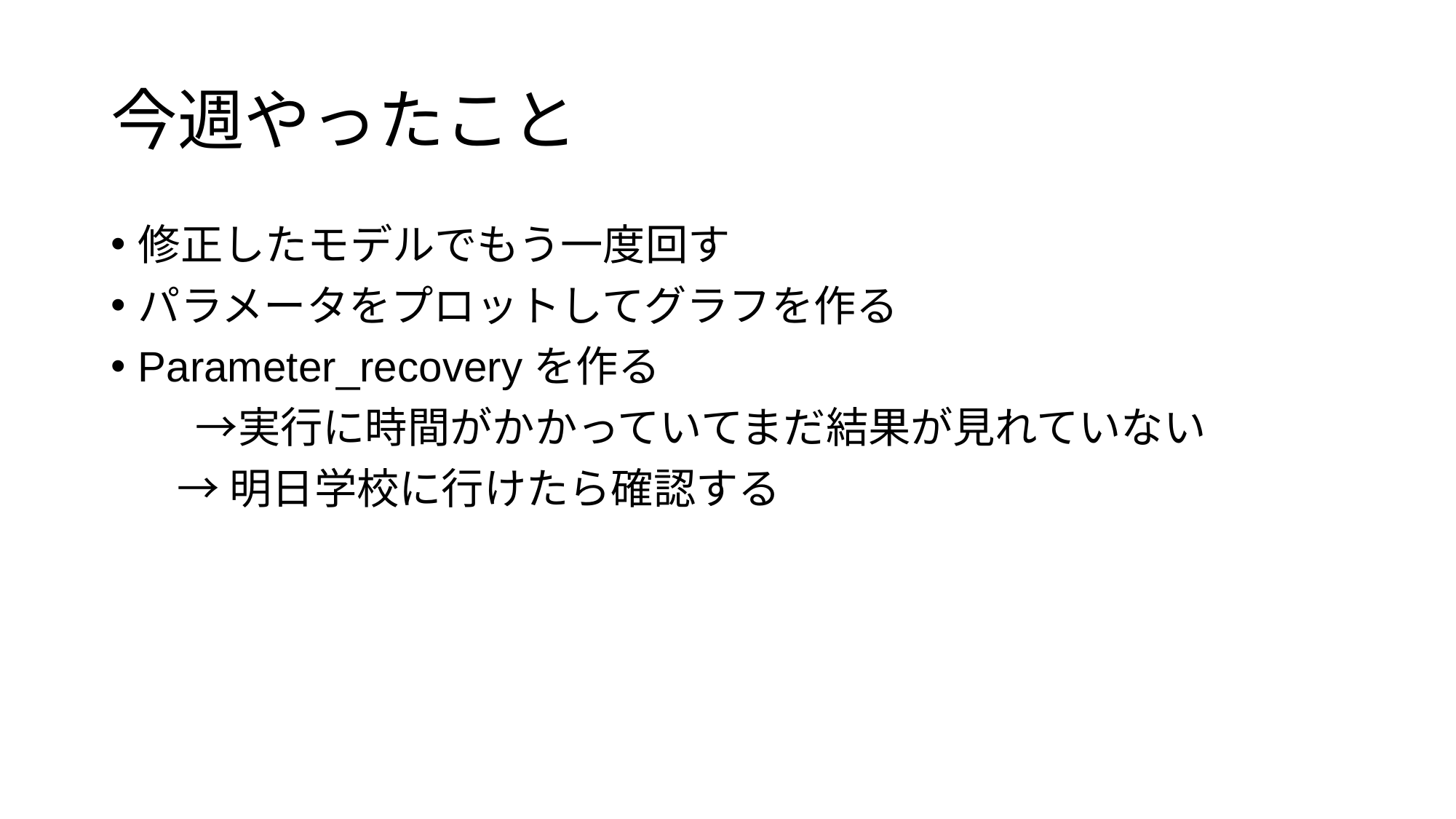

# 今週やったこと
修正したモデルでもう一度回す
パラメータをプロットしてグラフを作る
Parameter_recoveryを作る
　　→実行に時間がかかっていてまだ結果が見れていない
       →明日学校に行けたら確認する